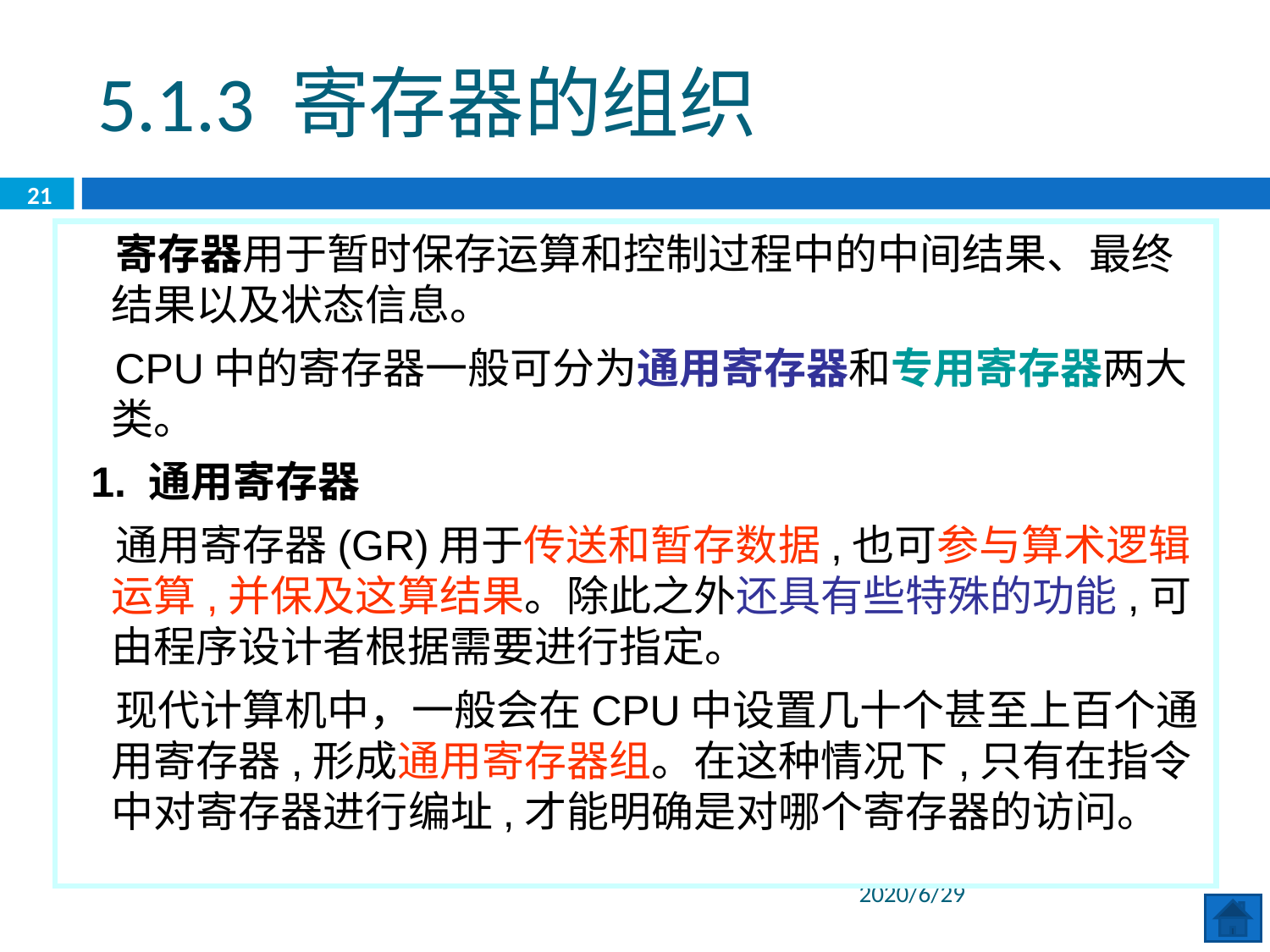

5.1.3 寄存器的组织
21
    寄存器用于暂时保存运算和控制过程中的中间结果、最终结果以及状态信息。
    CPU中的寄存器一般可分为通用寄存器和专用寄存器两大类。
  1. 通用寄存器
    通用寄存器(GR)用于传送和暂存数据,也可参与算术逻辑运算,并保及这算结果。除此之外还具有些特殊的功能,可由程序设计者根据需要进行指定。
    现代计算机中，一般会在CPU中设置几十个甚至上百个通用寄存器,形成通用寄存器组。在这种情况下,只有在指令中对寄存器进行编址,才能明确是对哪个寄存器的访问。
2020/6/29